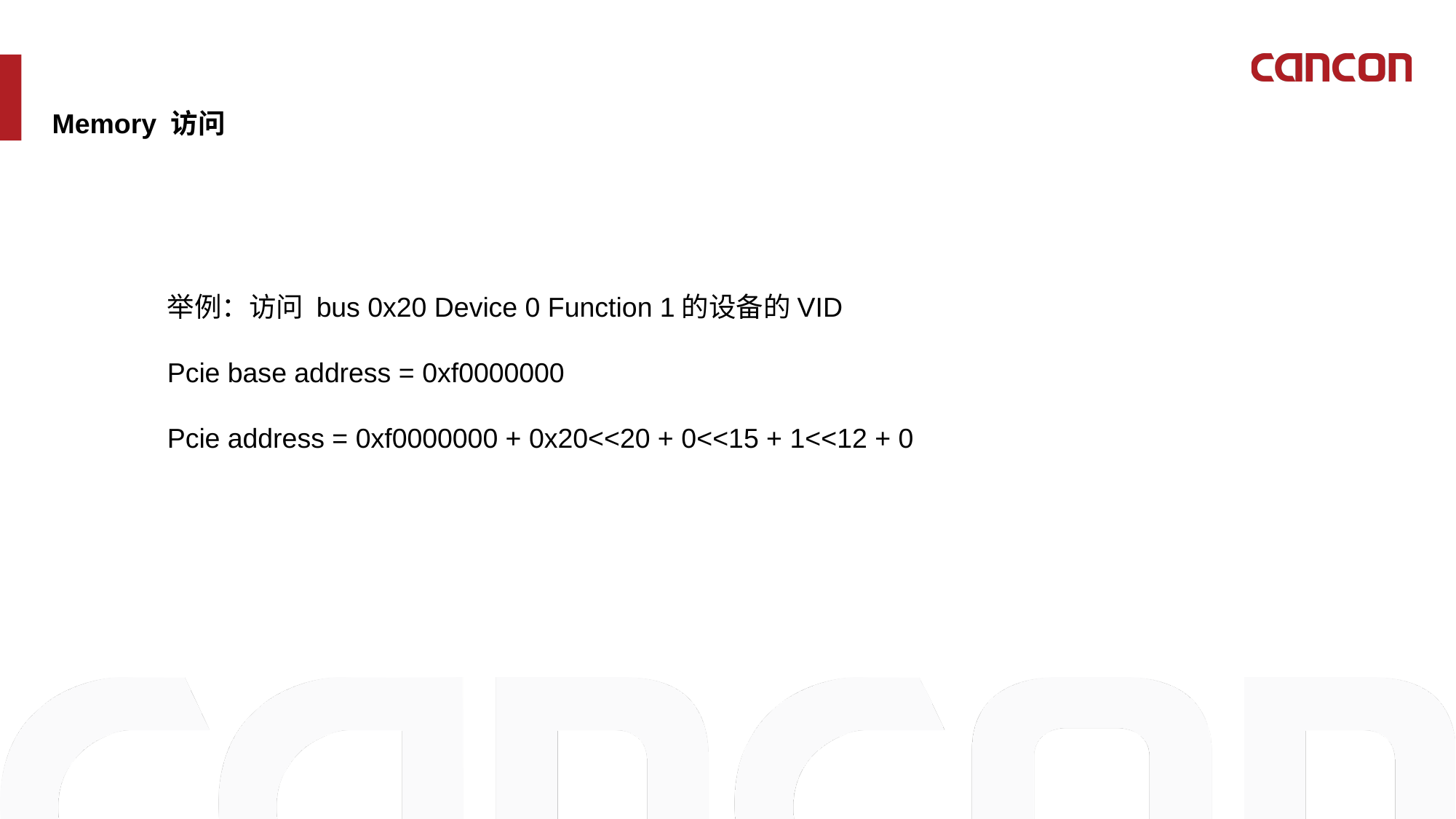

Memory 访问
举例：访问 bus 0x20 Device 0 Function 1的设备的VID

Pcie base address = 0xf0000000

Pcie address = 0xf0000000 + 0x20<<20 + 0<<15 + 1<<12 + 0